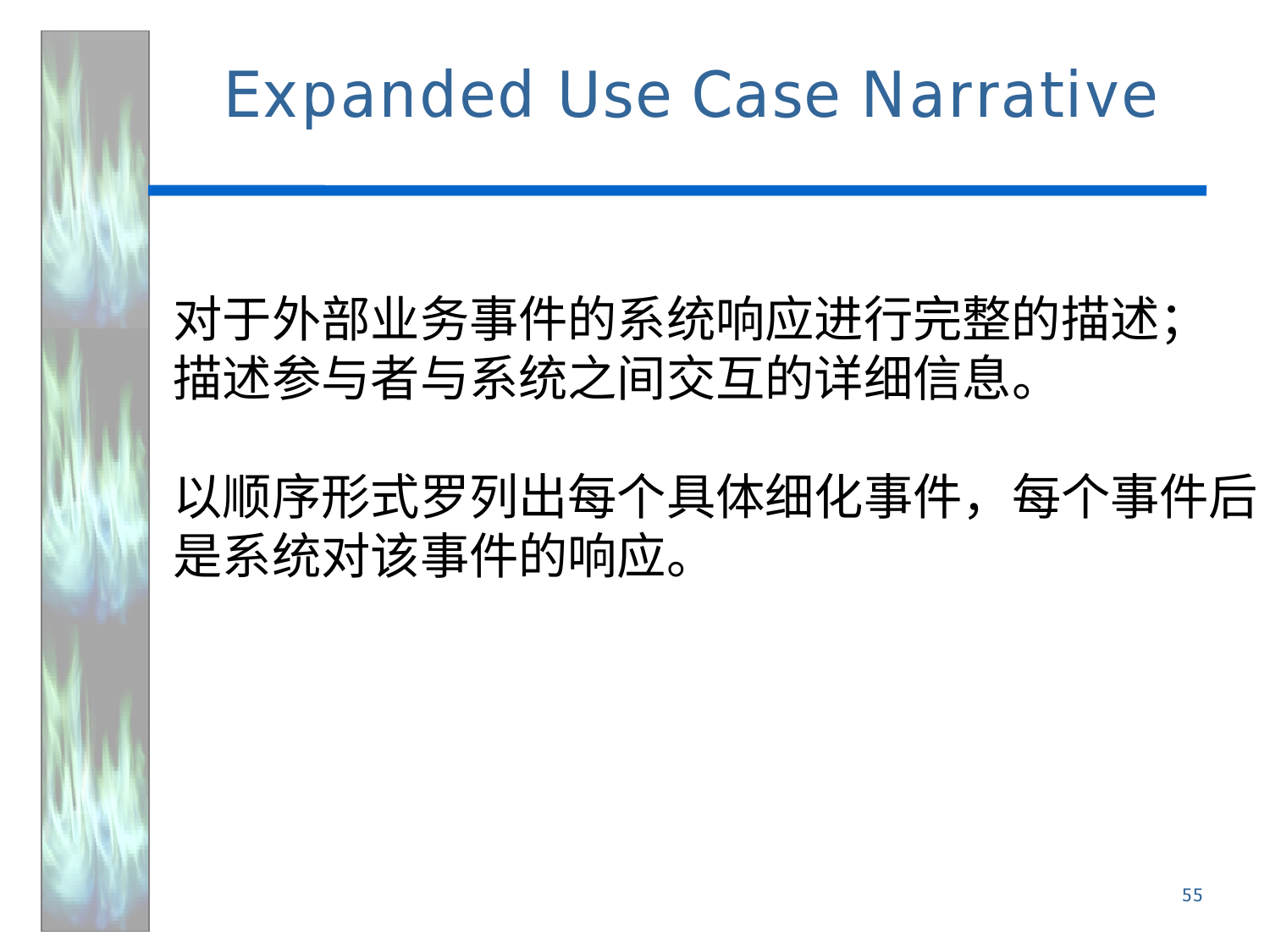

# Expanded Use Case Narrative
.
对于外部业务事件的系统响应进行完整的描述；
描述参与者与系统之间交互的详细信息。

以顺序形式罗列出每个具体细化事件，每个事件后是系统对该事件的响应。

55